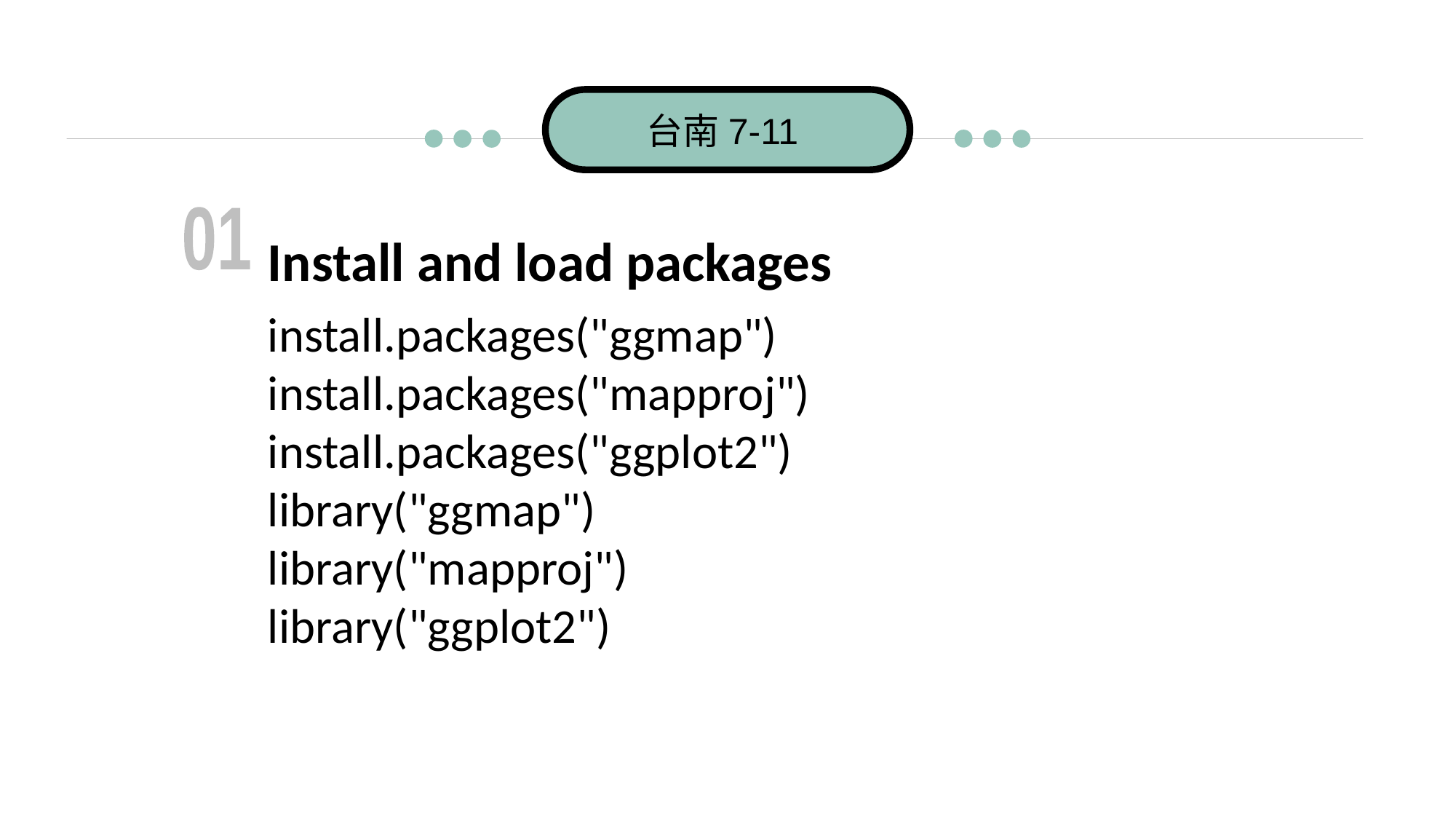

台南7-11

Install and load packages
01
install.packages("ggmap")
install.packages("mapproj")
install.packages("ggplot2")
library("ggmap")
library("mapproj")
library("ggplot2")